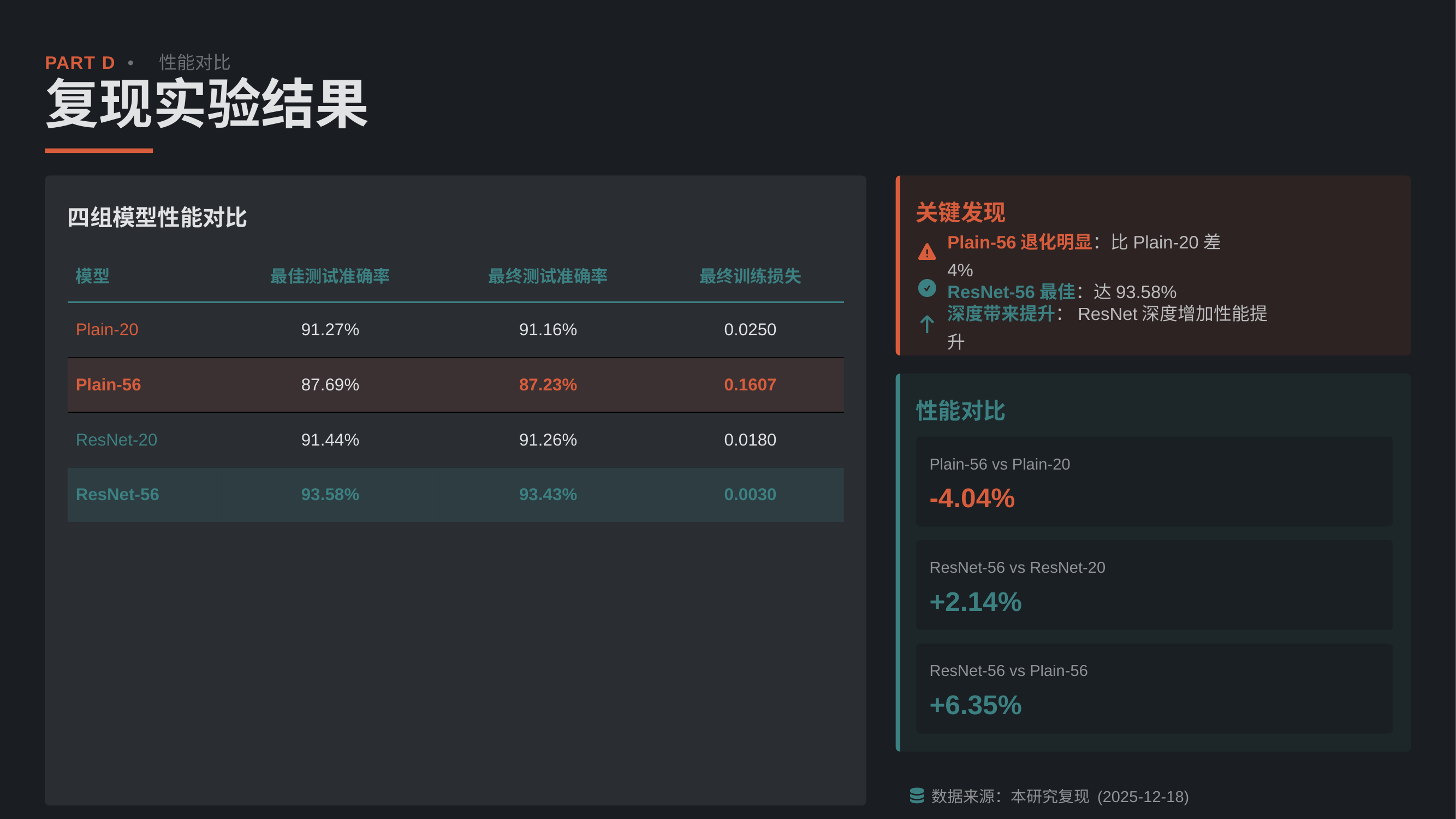

PART D
•
性能对比
复现实验结果

关键发现
四组模型性能对比
Plain-56退化明显：比Plain-20差4%

| 模型 | 最佳测试准确率 | 最终测试准确率 | 最终训练损失 |
| --- | --- | --- | --- |
| Plain-20 | 91.27% | 91.16% | 0.0250 |
| Plain-56 | 87.69% | 87.23% | 0.1607 |
| ResNet-20 | 91.44% | 91.26% | 0.0180 |
| ResNet-56 | 93.58% | 93.43% | 0.0030 |
ResNet-56最佳：达93.58%

深度带来提升：ResNet深度增加性能提升

性能对比

Plain-56 vs Plain-20
-4.04%

ResNet-56 vs ResNet-20
+2.14%

ResNet-56 vs Plain-56
+6.35%

数据来源：本研究复现 (2025-12-18)